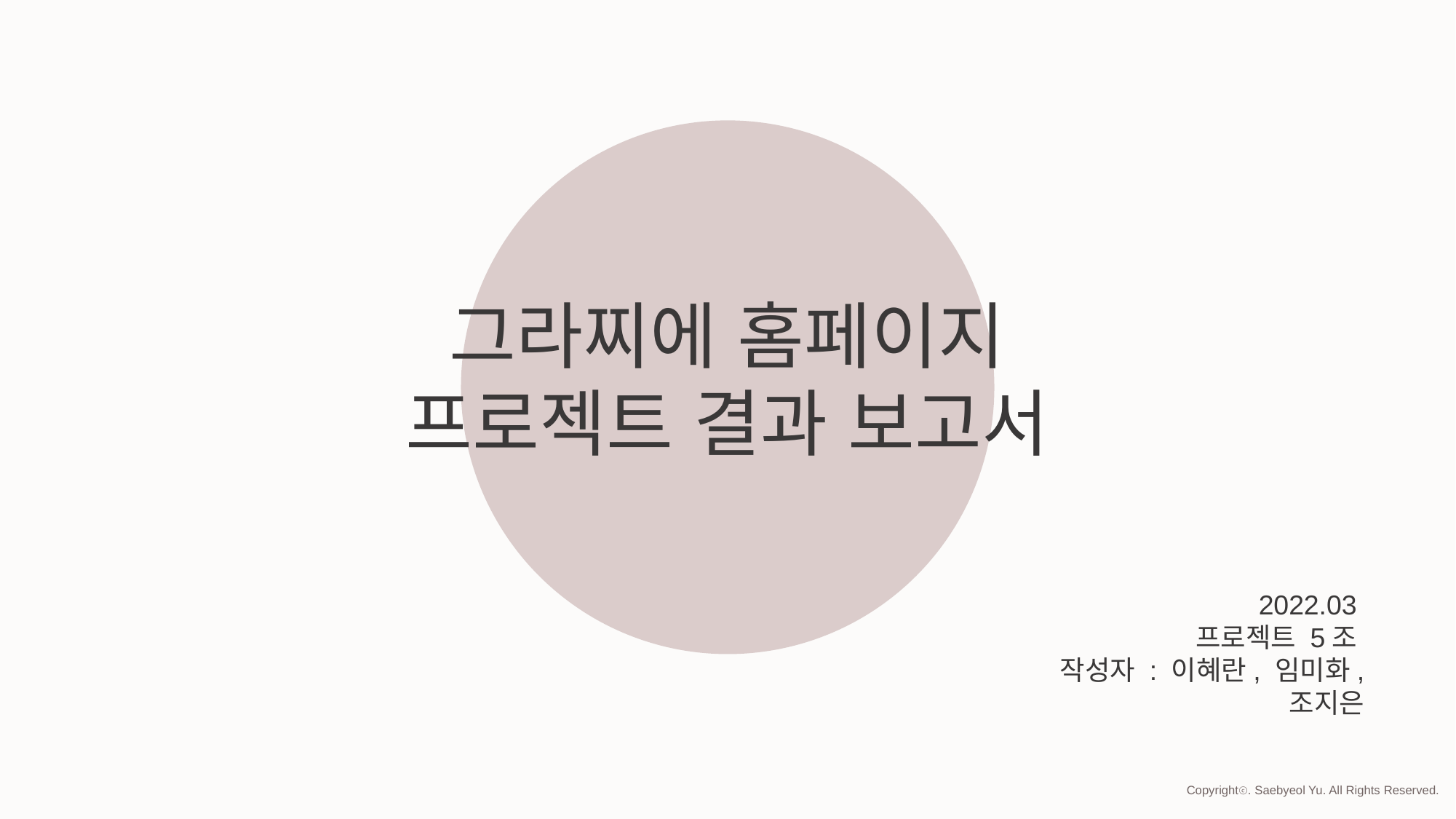

그라찌에 홈페이지
프로젝트 결과 보고서
2022.03
프로젝트 5조
작성자 : 이혜란, 임미화, 조지은

Copyrightⓒ. Saebyeol Yu. All Rights Reserved.